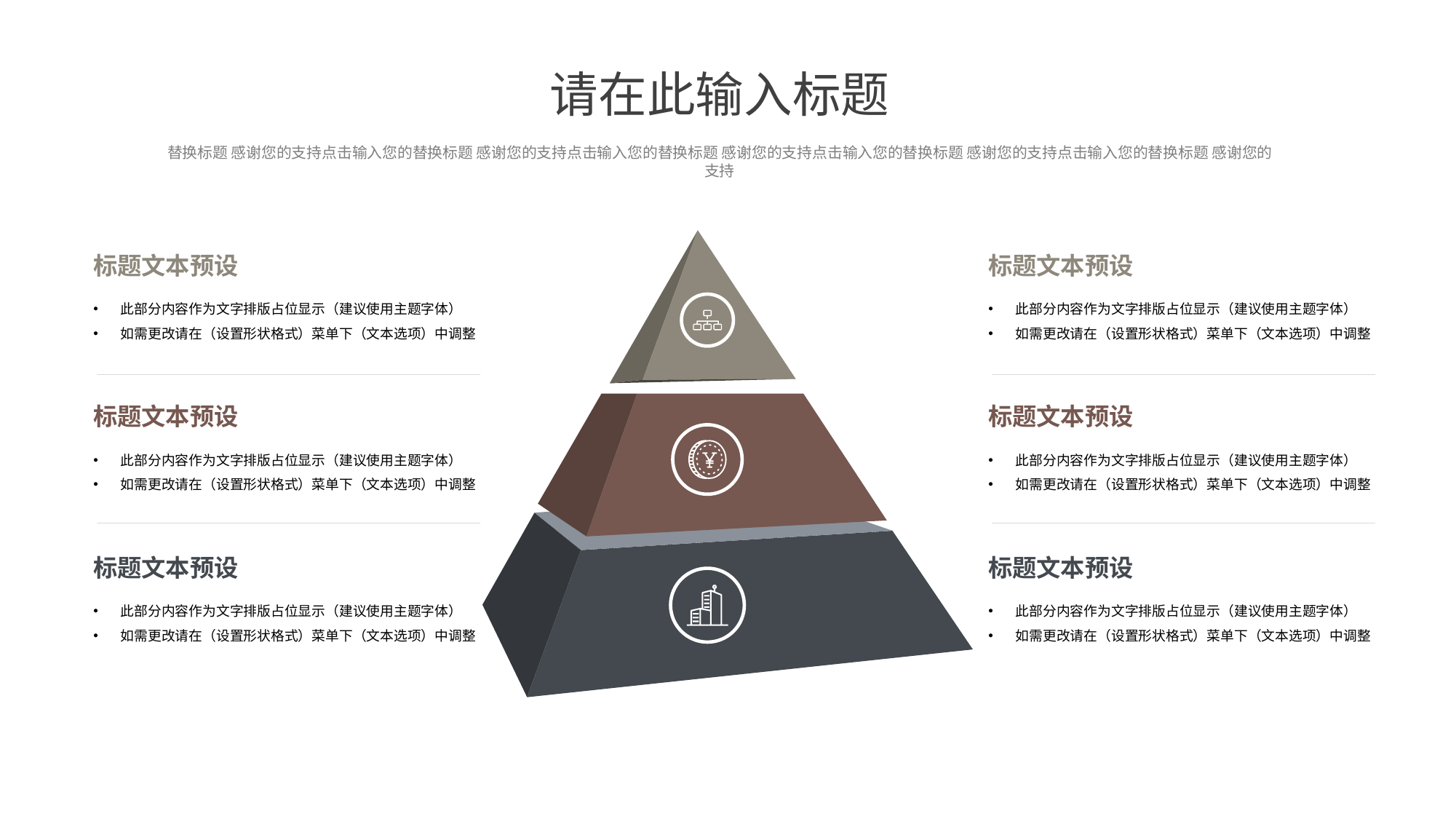

请在此输入标题
替换标题 感谢您的支持点击输入您的替换标题 感谢您的支持点击输入您的替换标题 感谢您的支持点击输入您的替换标题 感谢您的支持点击输入您的替换标题 感谢您的
支持

标题文本预设
此部分内容作为文字排版占位显示（建议使用主题字体）
如需更改请在（设置形状格式）菜单下（文本选项）中调整
标题文本预设
此部分内容作为文字排版占位显示（建议使用主题字体）
如需更改请在（设置形状格式）菜单下（文本选项）中调整

标题文本预设
此部分内容作为文字排版占位显示（建议使用主题字体）
如需更改请在（设置形状格式）菜单下（文本选项）中调整
标题文本预设
此部分内容作为文字排版占位显示（建议使用主题字体）
如需更改请在（设置形状格式）菜单下（文本选项）中调整

标题文本预设
此部分内容作为文字排版占位显示（建议使用主题字体）
如需更改请在（设置形状格式）菜单下（文本选项）中调整
标题文本预设
此部分内容作为文字排版占位显示（建议使用主题字体）
如需更改请在（设置形状格式）菜单下（文本选项）中调整